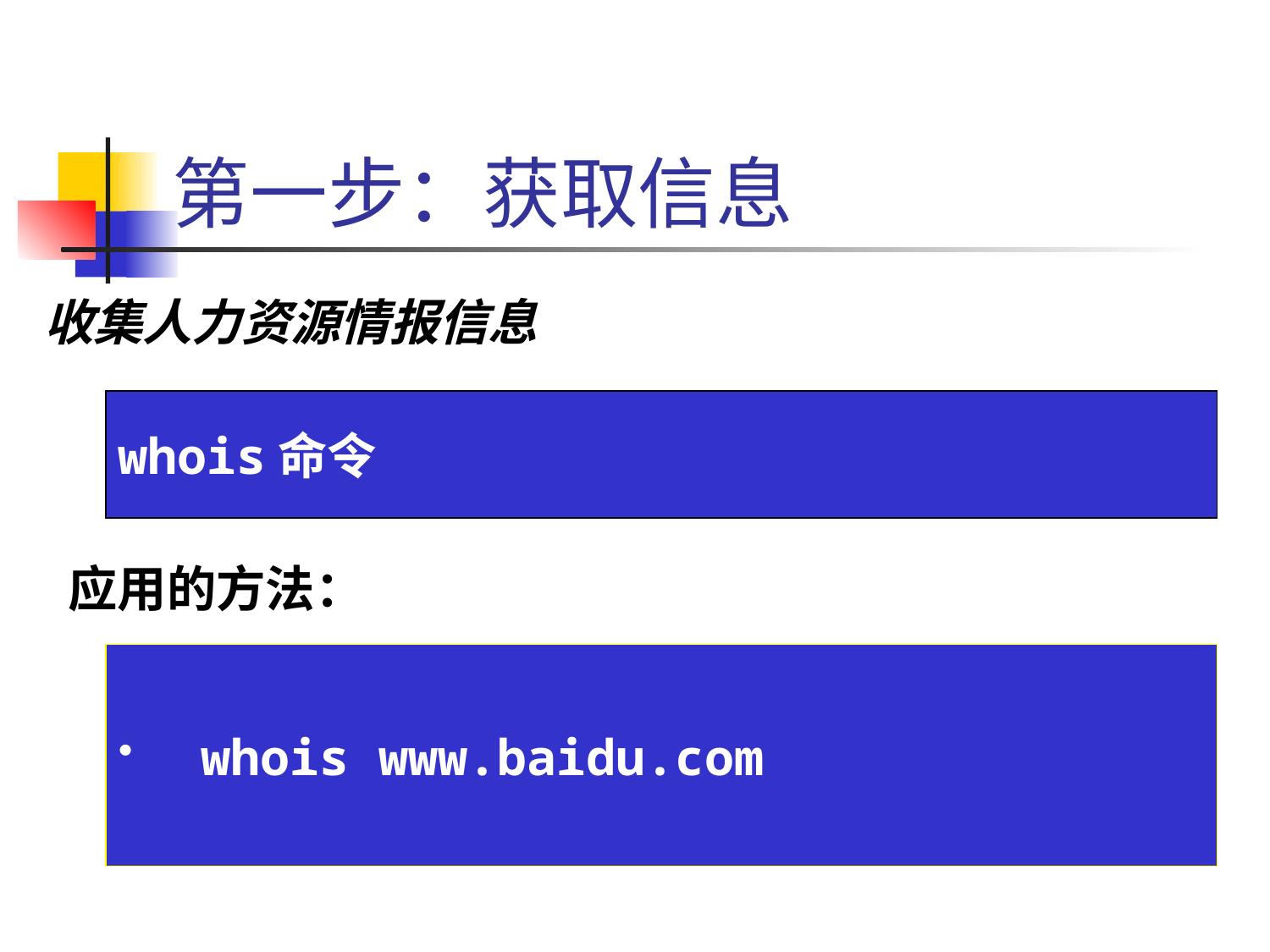

# 第一步：获取信息
收集人力资源情报信息
whois命令
应用的方法：
　whois www.baidu.com